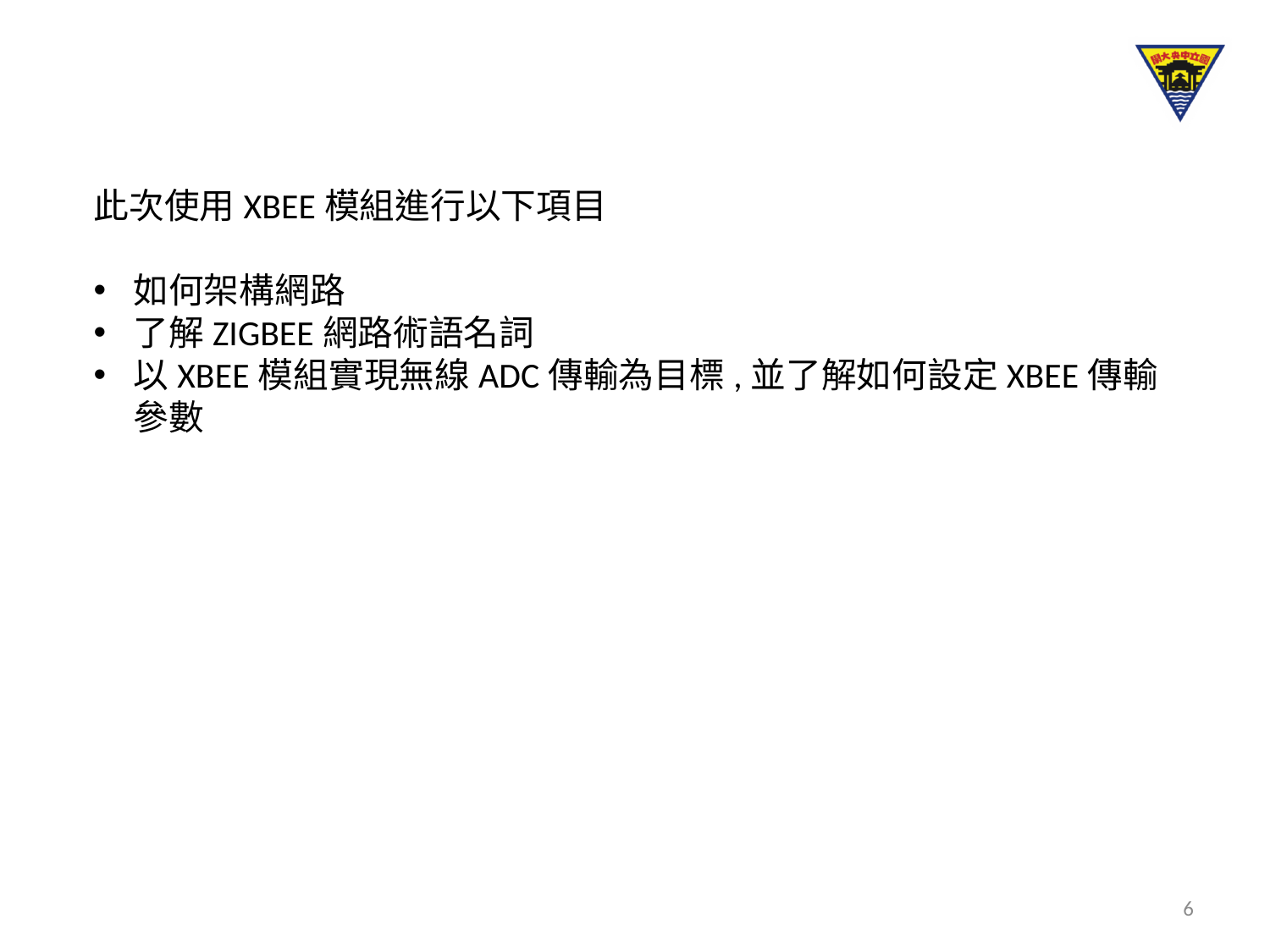

此次使用XBEE模組進行以下項目

如何架構網路
了解ZIGBEE網路術語名詞
以XBEE模組實現無線ADC傳輸為目標,並了解如何設定XBEE傳輸參數

6